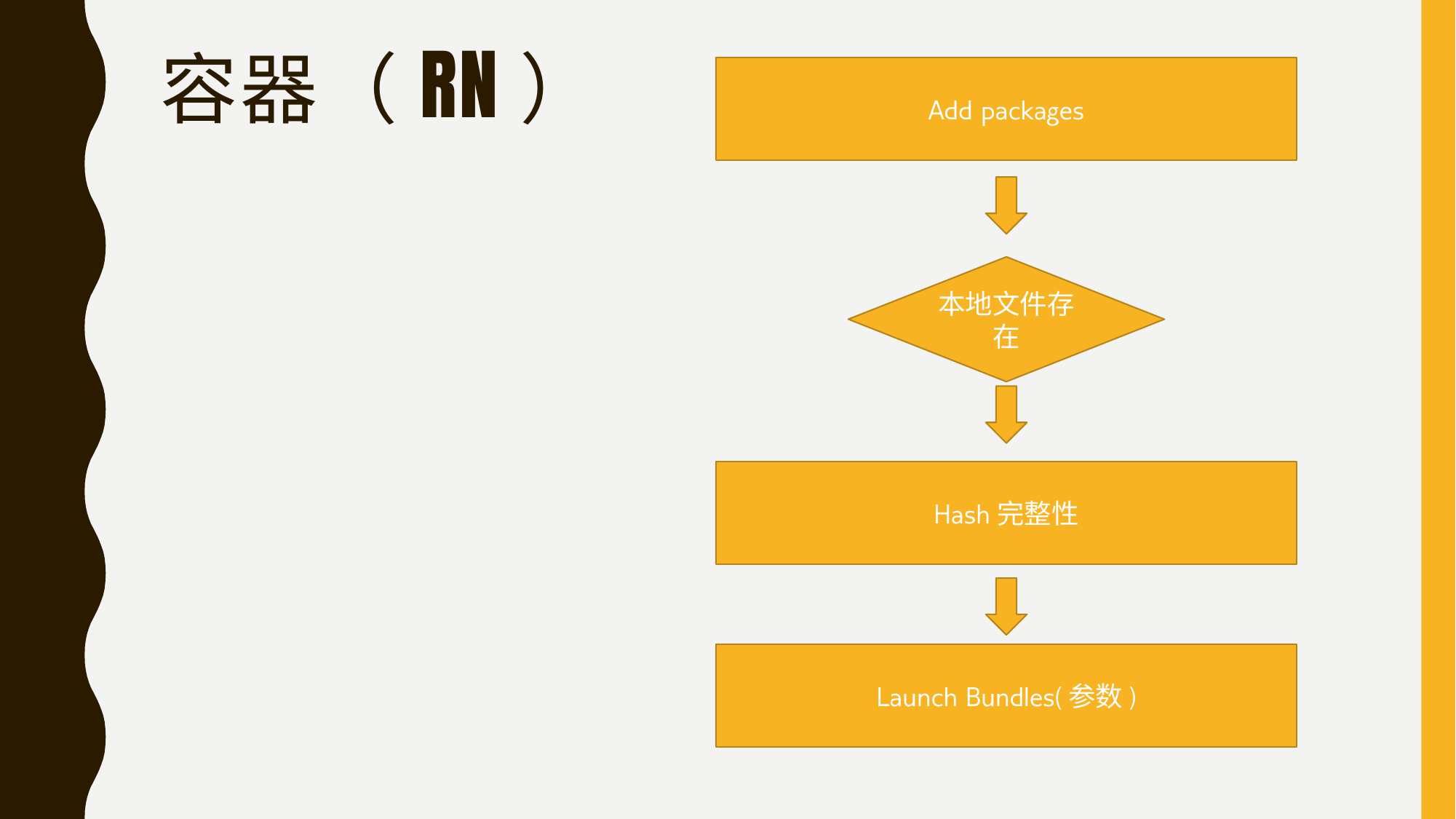

# 容器（RN）
Add packages

本地文件存在

Hash完整性

Launch Bundles(参数)